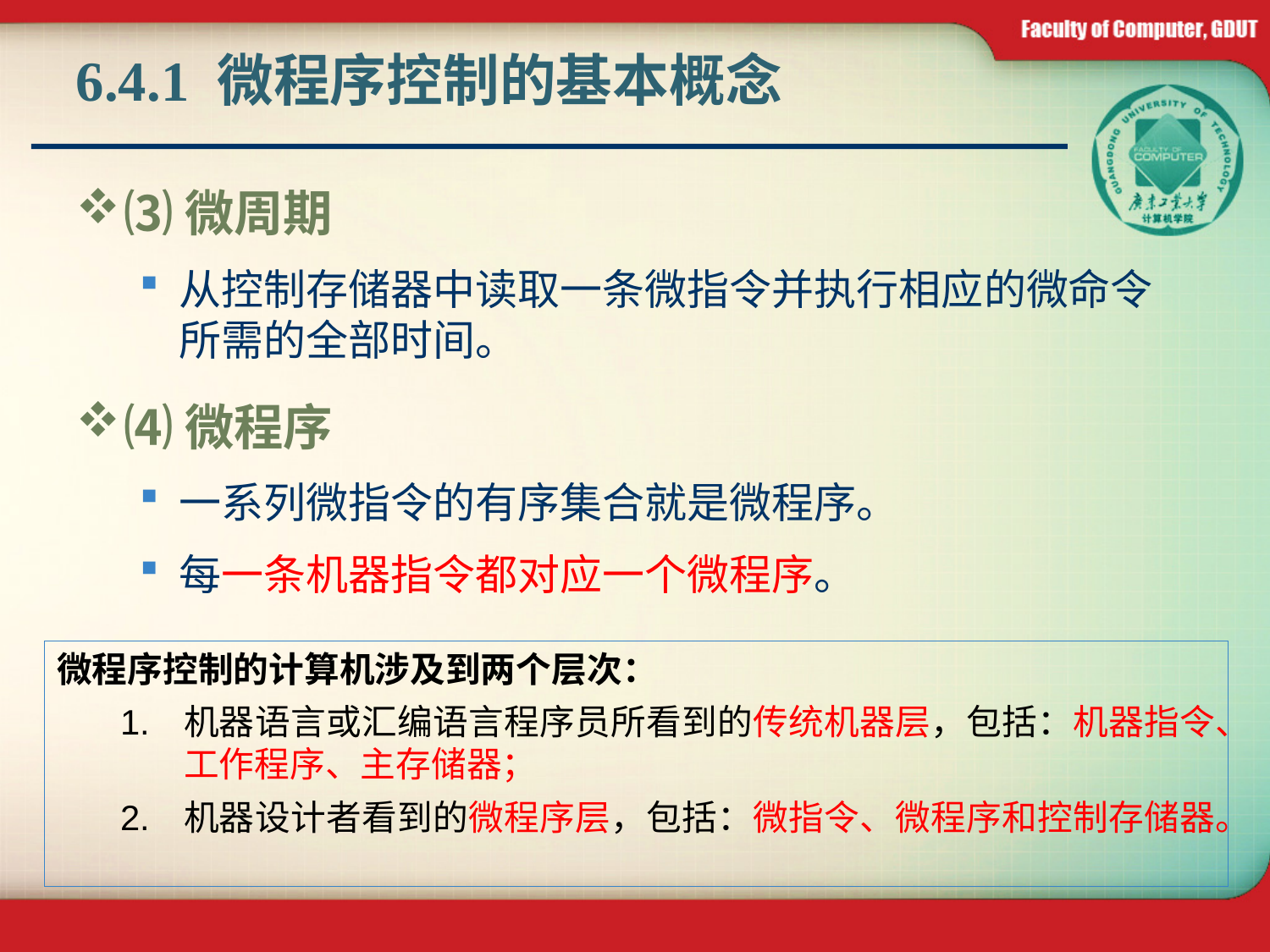

# 6.4.1 微程序控制的基本概念
⑶微周期
从控制存储器中读取一条微指令并执行相应的微命令所需的全部时间。
⑷微程序
一系列微指令的有序集合就是微程序。
每一条机器指令都对应一个微程序。

微程序控制的计算机涉及到两个层次：
机器语言或汇编语言程序员所看到的传统机器层，包括：机器指令、工作程序、主存储器；
机器设计者看到的微程序层，包括：微指令、微程序和控制存储器。